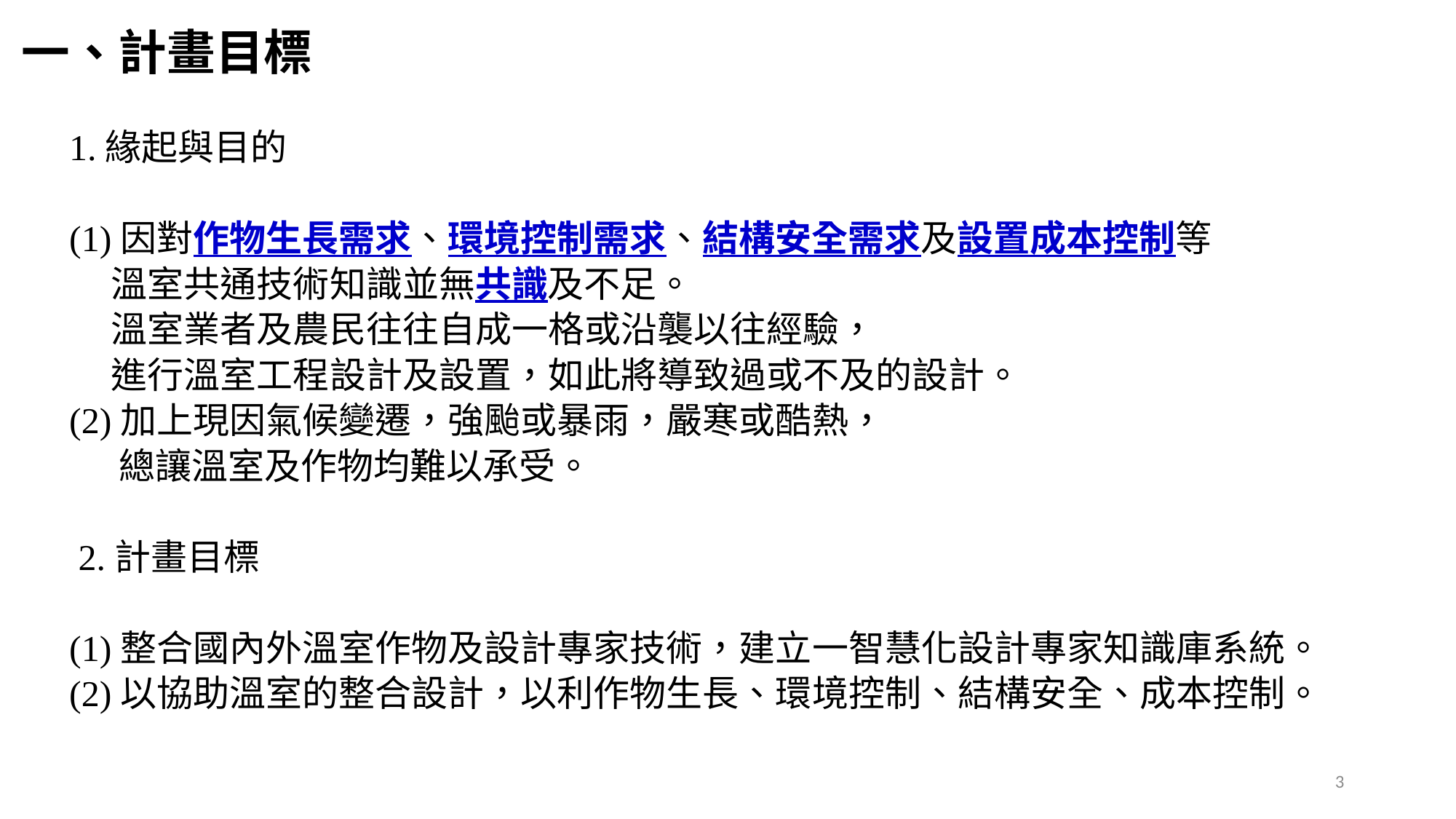

# 一、計畫目標
1.緣起與目的

(1)因對作物生長需求、環境控制需求、結構安全需求及設置成本控制等
溫室共通技術知識並無共識及不足。
溫室業者及農民往往自成一格或沿襲以往經驗，
進行溫室工程設計及設置，如此將導致過或不及的設計。
(2)加上現因氣候變遷，強颱或暴雨，嚴寒或酷熱，
     總讓溫室及作物均難以承受。

 2.計畫目標

(1)整合國內外溫室作物及設計專家技術，建立一智慧化設計專家知識庫系統。
(2)以協助溫室的整合設計，以利作物生長、環境控制、結構安全、成本控制。
3